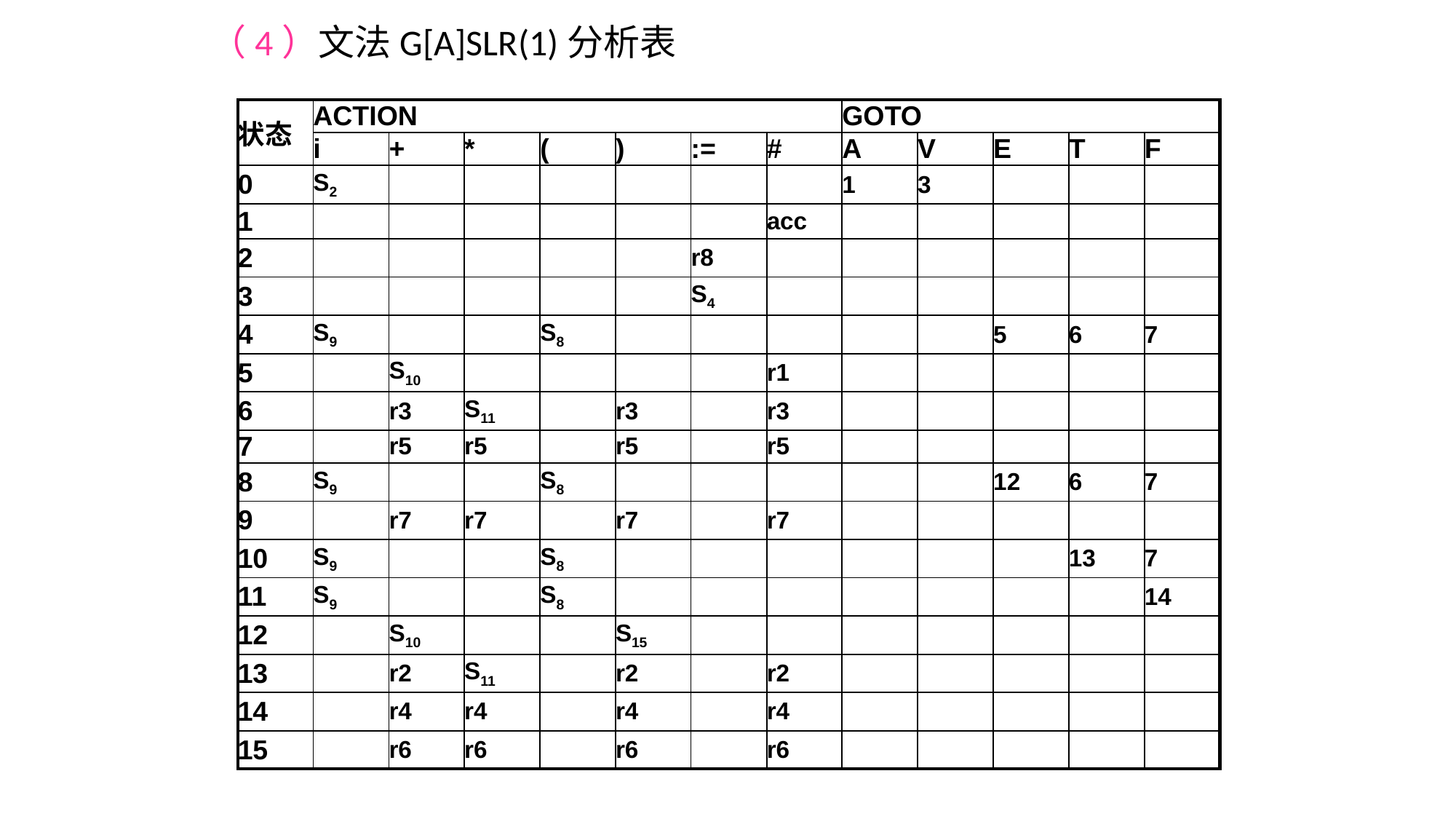

（4）文法G[A]SLR(1)分析表
| 状态 | ACTION |  |  |  |  |  |  | GOTO |  |  |  |  |
| --- | --- | --- | --- | --- | --- | --- | --- | --- | --- | --- | --- | --- |
|  | i | + | \* | ( | ) | := | # | A | V | E | T | F |
| 0 | S2 |  |  |  |  |  |  | 1 | 3 |  |  |  |
| 1 |  |  |  |  |  |  | acc |  |  |  |  |  |
| 2 |  |  |  |  |  | r8 |  |  |  |  |  |  |
| 3 |  |  |  |  |  | S4 |  |  |  |  |  |  |
| 4 | S9 |  |  | S8 |  |  |  |  |  | 5 | 6 | 7 |
| 5 |  | S10 |  |  |  |  | r1 |  |  |  |  |  |
| 6 |  | r3 | S11 |  | r3 |  | r3 |  |  |  |  |  |
| 7 |  | r5 | r5 |  | r5 |  | r5 |  |  |  |  |  |
| 8 | S9 |  |  | S8 |  |  |  |  |  | 12 | 6 | 7 |
| 9 |  | r7 | r7 |  | r7 |  | r7 |  |  |  |  |  |
| 10 | S9 |  |  | S8 |  |  |  |  |  |  | 13 | 7 |
| 11 | S9 |  |  | S8 |  |  |  |  |  |  |  | 14 |
| 12 |  | S10 |  |  | S15 |  |  |  |  |  |  |  |
| 13 |  | r2 | S11 |  | r2 |  | r2 |  |  |  |  |  |
| 14 |  | r4 | r4 |  | r4 |  | r4 |  |  |  |  |  |
| 15 |  | r6 | r6 |  | r6 |  | r6 |  |  |  |  |  |